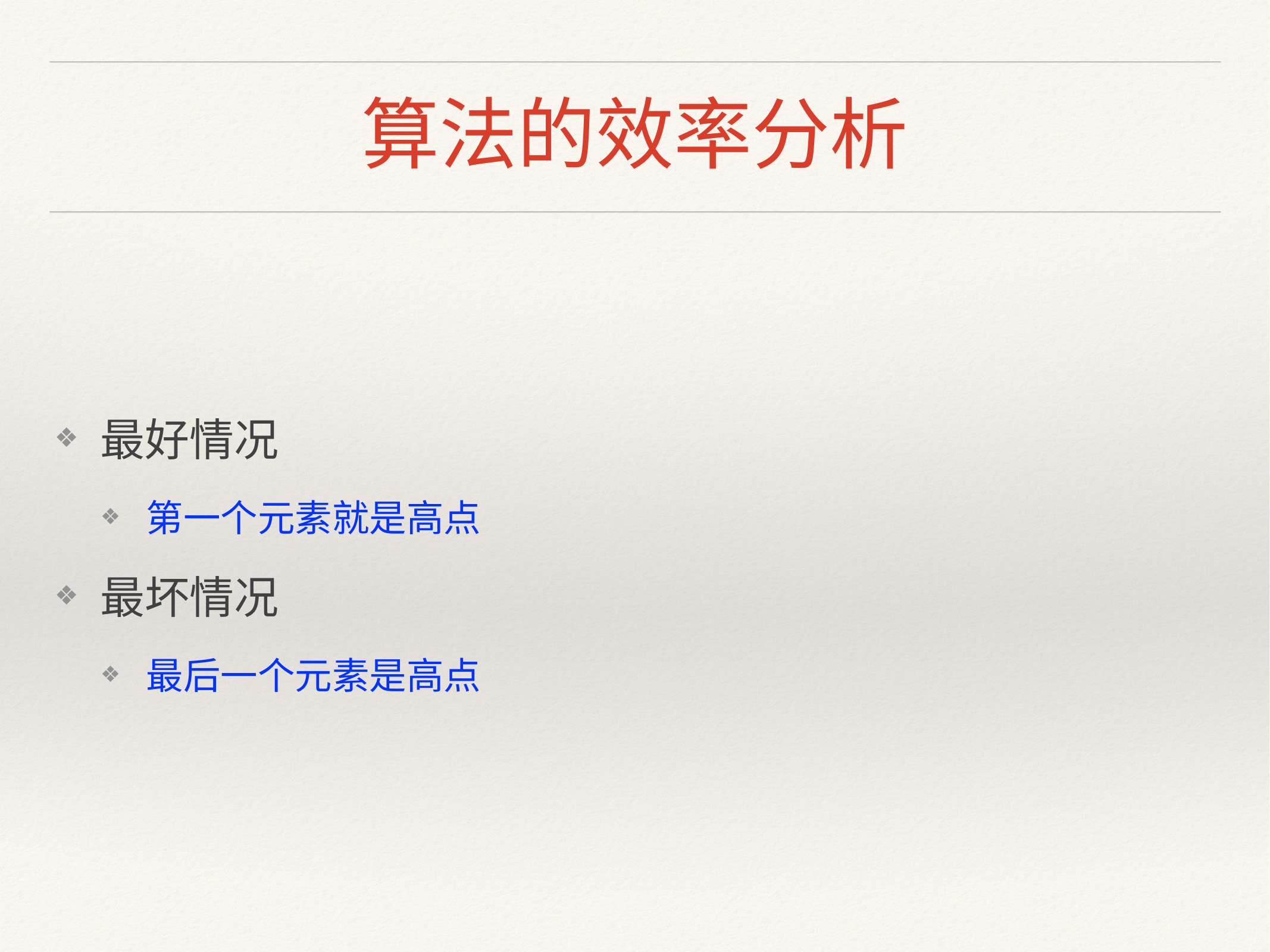

# 算法的效率分析
最好情况
第一个元素就是高点
最坏情况
最后一个元素是高点